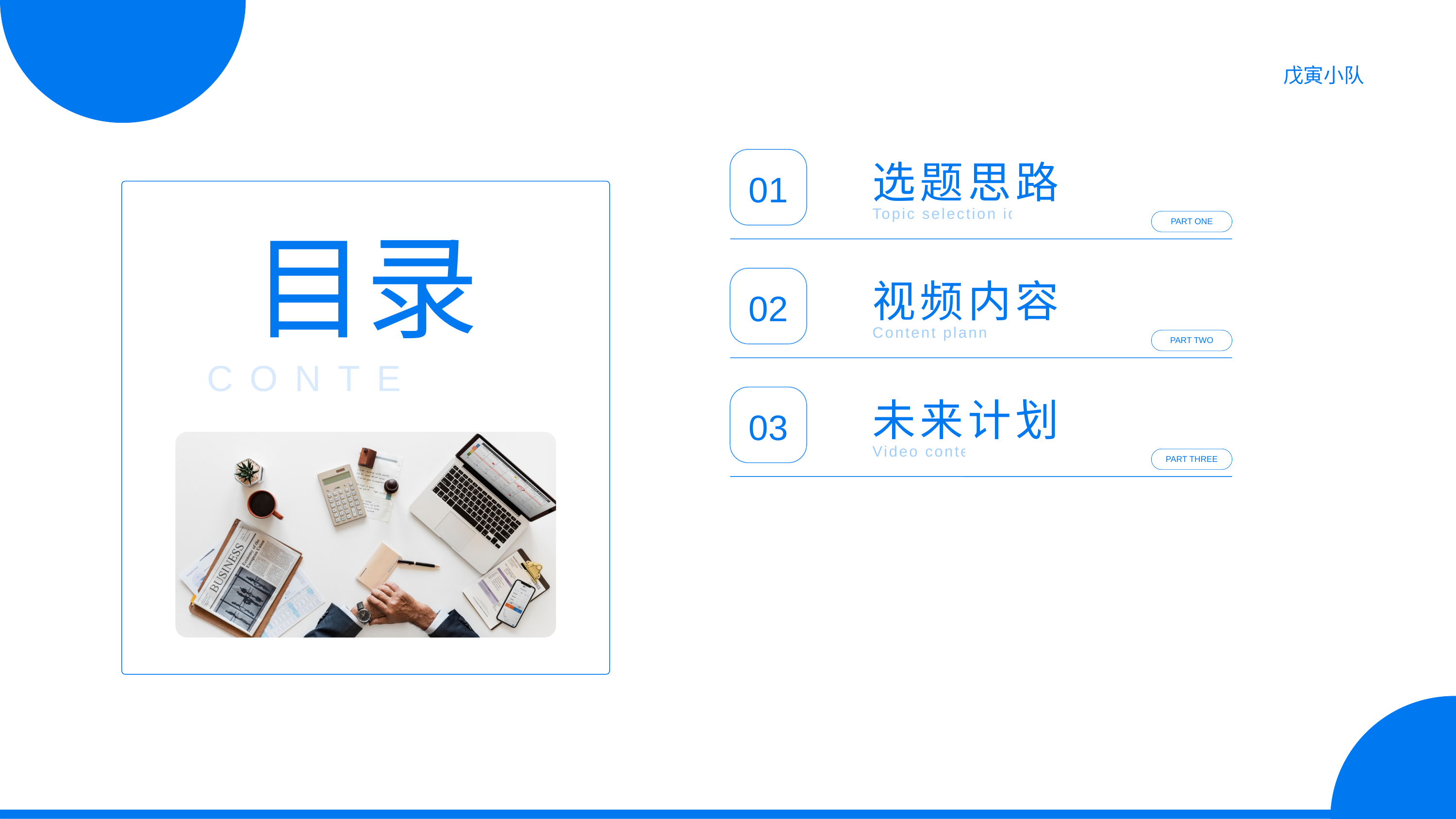

戊寅小队
选题思路

01

Topic selection ideas

PART ONE
目录

视频内容

02
Content planning

PART TWO
CONTENTS

未来计划

03

Video content

PART THREE